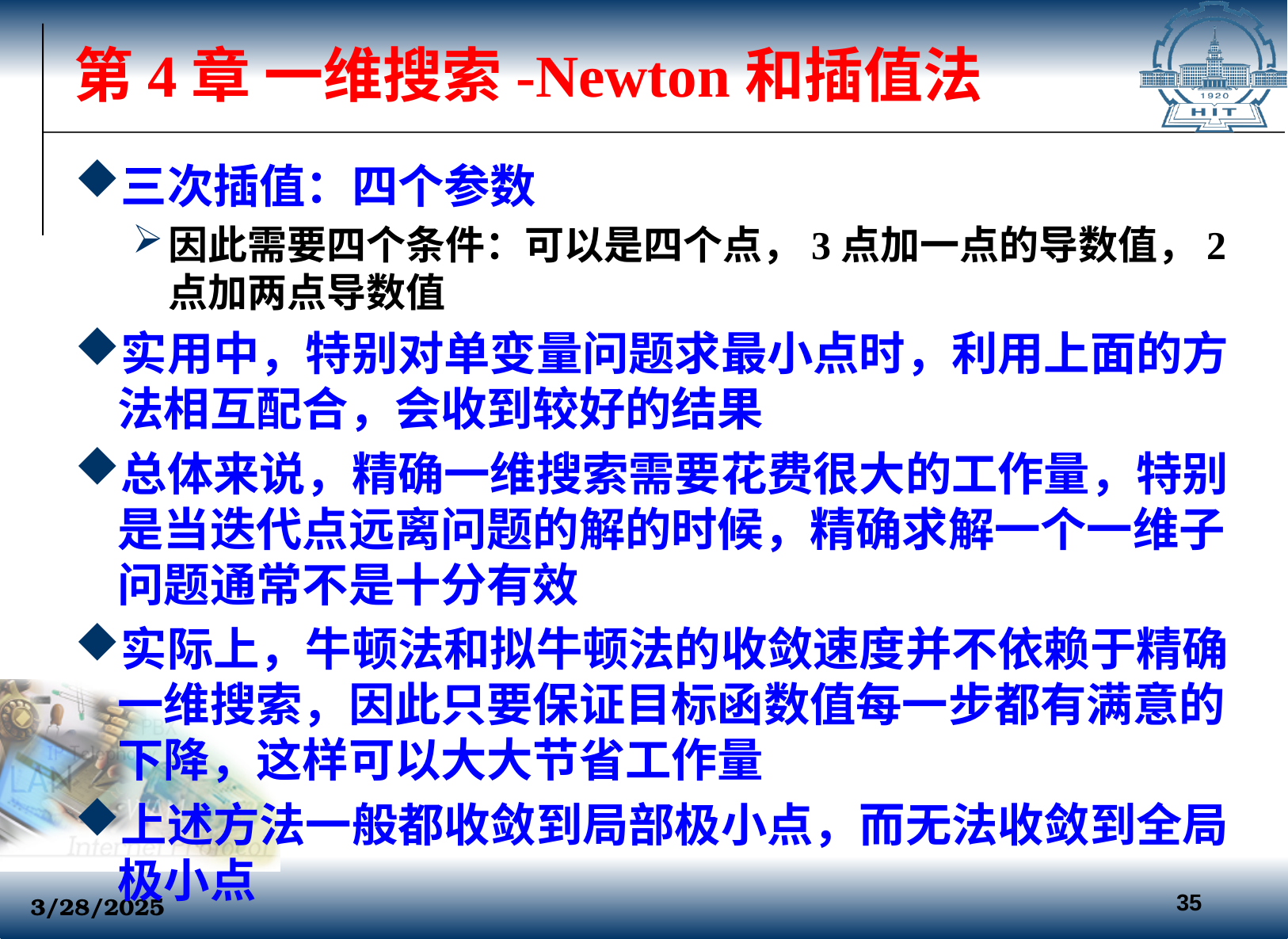

# 第4章 一维搜索-Newton和插值法
三次插值：四个参数
因此需要四个条件：可以是四个点，3点加一点的导数值，2点加两点导数值
实用中，特别对单变量问题求最小点时，利用上面的方法相互配合，会收到较好的结果
总体来说，精确一维搜索需要花费很大的工作量，特别是当迭代点远离问题的解的时候，精确求解一个一维子问题通常不是十分有效
实际上，牛顿法和拟牛顿法的收敛速度并不依赖于精确一维搜索，因此只要保证目标函数值每一步都有满意的下降，这样可以大大节省工作量
上述方法一般都收敛到局部极小点，而无法收敛到全局极小点